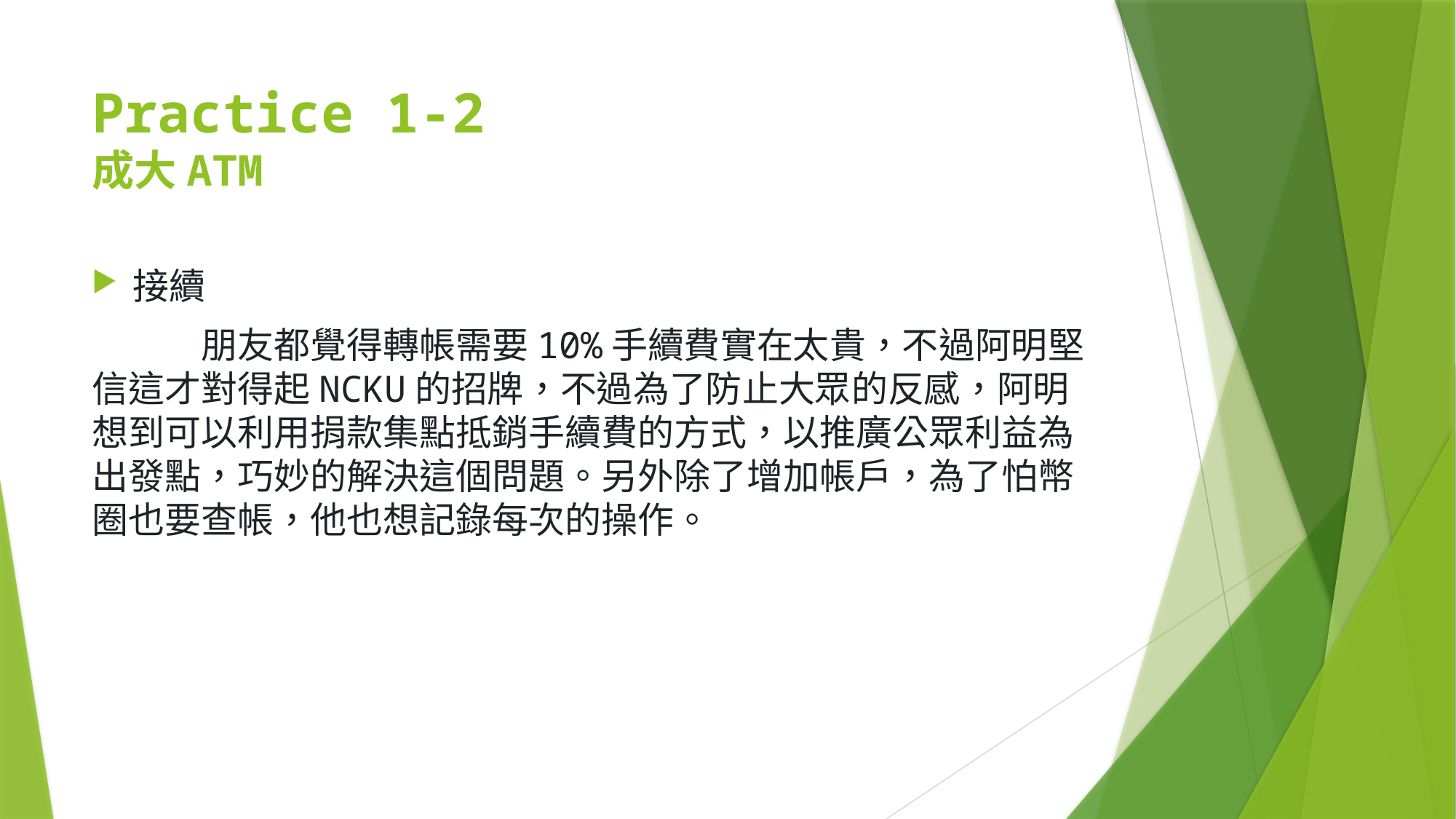

# Practice 1-2 成大ATM
接續
	朋友都覺得轉帳需要10%手續費實在太貴，不過阿明堅信這才對得起NCKU的招牌，不過為了防止大眾的反感，阿明想到可以利用捐款集點抵銷手續費的方式，以推廣公眾利益為出發點，巧妙的解決這個問題。另外除了增加帳戶，為了怕幣圈也要查帳，他也想記錄每次的操作。